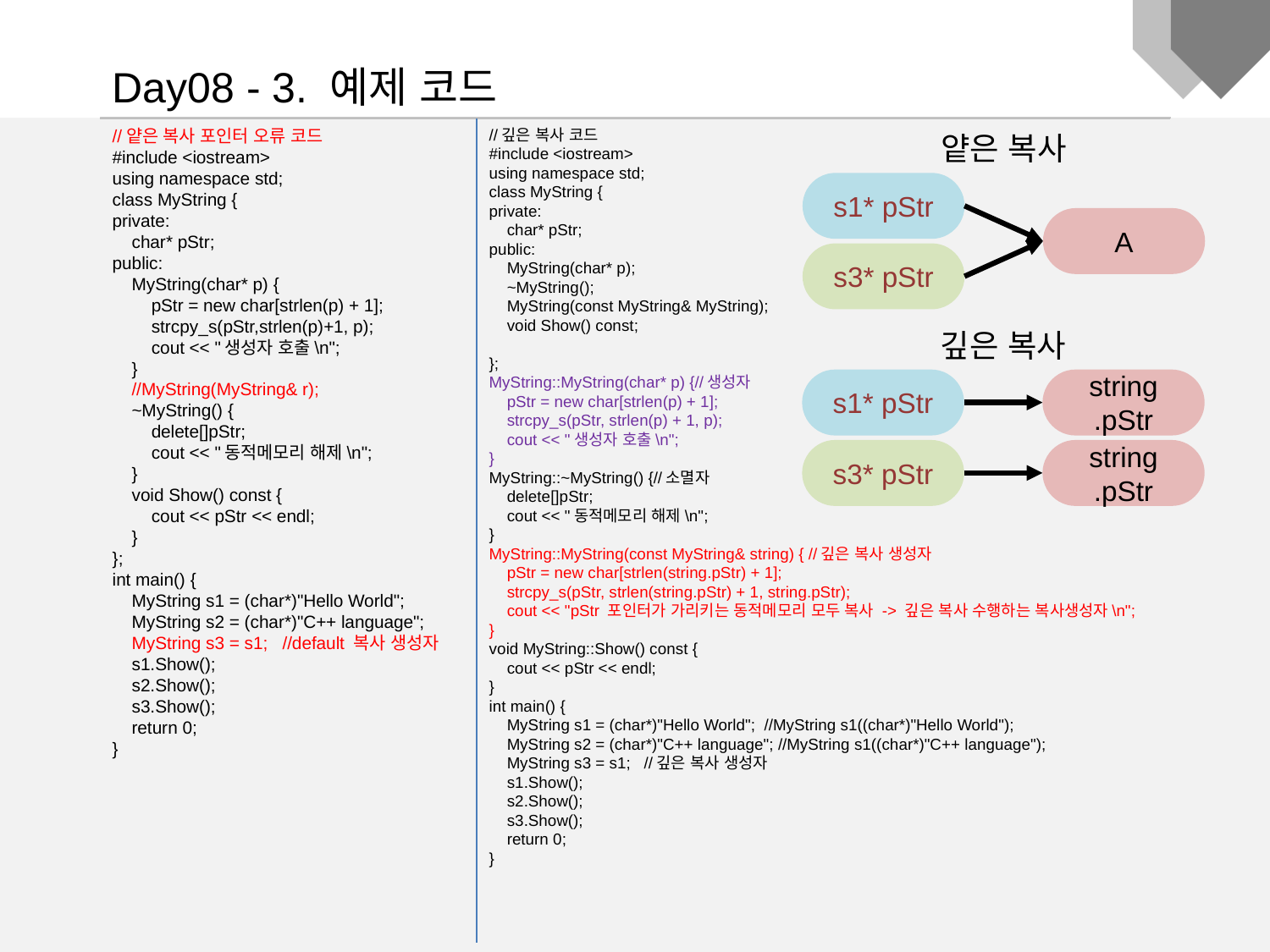

Day08 - 3. 예제 코드
//얕은 복사 포인터 오류 코드
#include <iostream>
using namespace std;
class MyString {
private:
    char* pStr;
public:
    MyString(char* p) {
        pStr = new char[strlen(p) + 1];
        strcpy_s(pStr,strlen(p)+1, p);
        cout << "생성자 호출\n";
    }
    //MyString(MyString& r);
    ~MyString() {
        delete[]pStr;
        cout << "동적메모리 해제\n";
    }
    void Show() const {
        cout << pStr << endl;
    }
};
int main() {
    MyString s1 = (char*)"Hello World";
    MyString s2 = (char*)"C++ language";
    MyString s3 = s1;   //default 복사 생성자
    s1.Show();
    s2.Show();
    s3.Show();
    return 0;
}
//깊은 복사 코드
#include <iostream>
using namespace std;
class MyString {
private:
    char* pStr;
public:
    MyString(char* p);
    ~MyString();
    MyString(const MyString& MyString);
    void Show() const;

};
MyString::MyString(char* p) {//생성자
    pStr = new char[strlen(p) + 1];
    strcpy_s(pStr, strlen(p) + 1, p);
    cout << "생성자 호출\n";
}
MyString::~MyString() {//소멸자
    delete[]pStr;
    cout << "동적메모리 해제\n";
}
MyString::MyString(const MyString& string) { //깊은 복사 생성자
    pStr = new char[strlen(string.pStr) + 1];
    strcpy_s(pStr, strlen(string.pStr) + 1, string.pStr);
    cout << "pStr 포인터가 가리키는 동적메모리 모두 복사 -> 깊은 복사 수행하는 복사생성자\n";
}
void MyString::Show() const {
    cout << pStr << endl;
}
int main() {
    MyString s1 = (char*)"Hello World";  //MyString s1((char*)"Hello World");
    MyString s2 = (char*)"C++ language"; //MyString s1((char*)"C++ language");
    MyString s3 = s1;   //깊은 복사 생성자
    s1.Show();
    s2.Show();
    s3.Show();
    return 0;
}
얕은 복사
s1* pStr
A
s3* pStr
깊은 복사
s1* pStr
string
.pStr
s3* pStr
string
.pStr